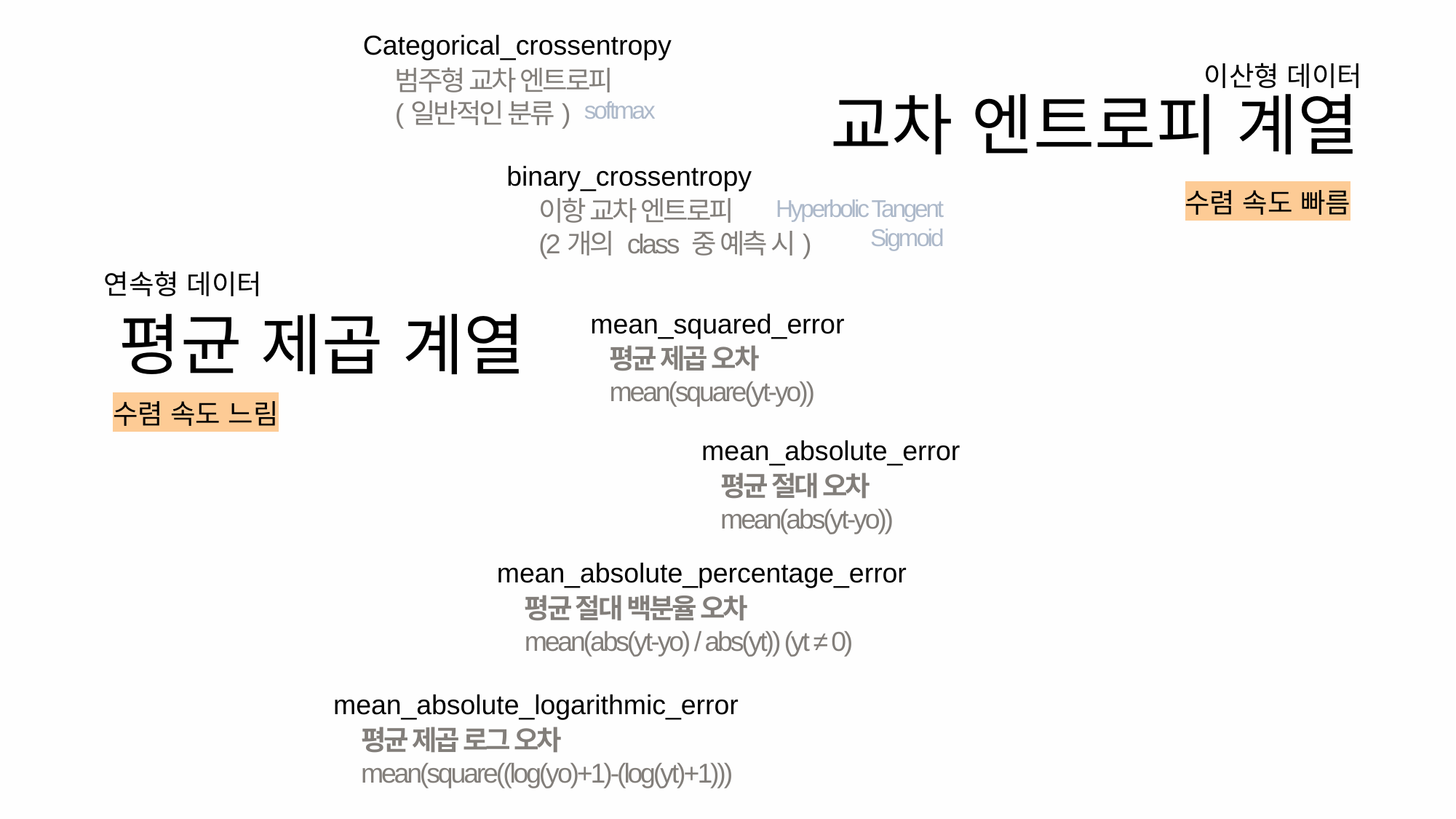

Categorical_crossentropy
범주형 교차 엔트로피
(일반적인 분류)
# 교차 엔트로피 계열
이산형 데이터
softmax
binary_crossentropy
이항 교차 엔트로피
(2개의 class 중 예측 시)
수렴 속도 빠름
Hyperbolic Tangent
Sigmoid
연속형 데이터
평균 제곱 계열
mean_squared_error
평균 제곱 오차
mean(square(yt-yo))
수렴 속도 느림
mean_absolute_error
평균 절대 오차
mean(abs(yt-yo))
mean_absolute_percentage_error
평균 절대 백분율 오차
mean(abs(yt-yo) / abs(yt)) (yt ≠ 0)
mean_absolute_logarithmic_error
평균 제곱 로그 오차
mean(square((log(yo)+1)-(log(yt)+1)))